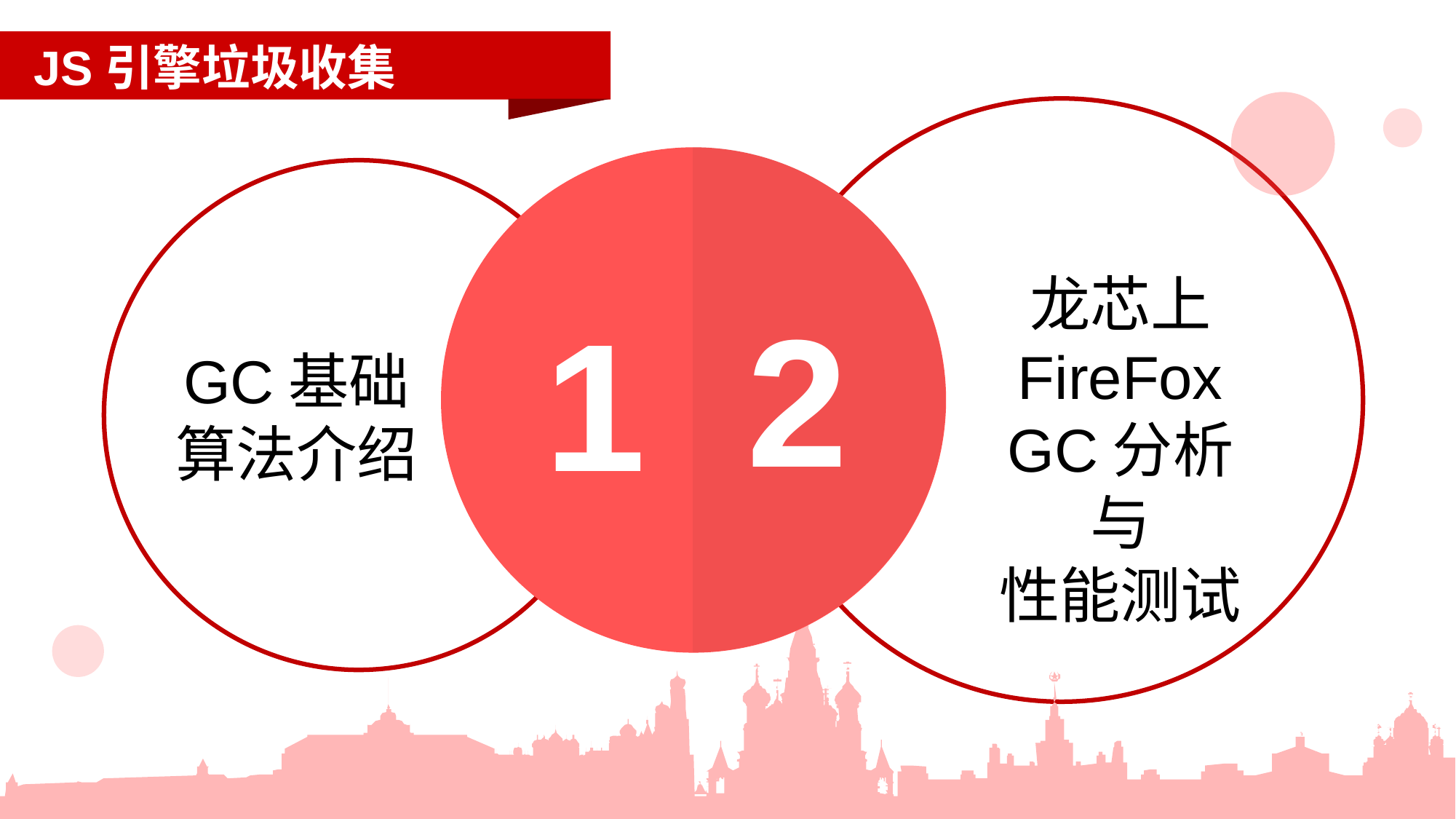

JS引擎垃圾收集

龙芯上
FireFox
GC分析与
性能测试
2
1
GC基础
算法介绍